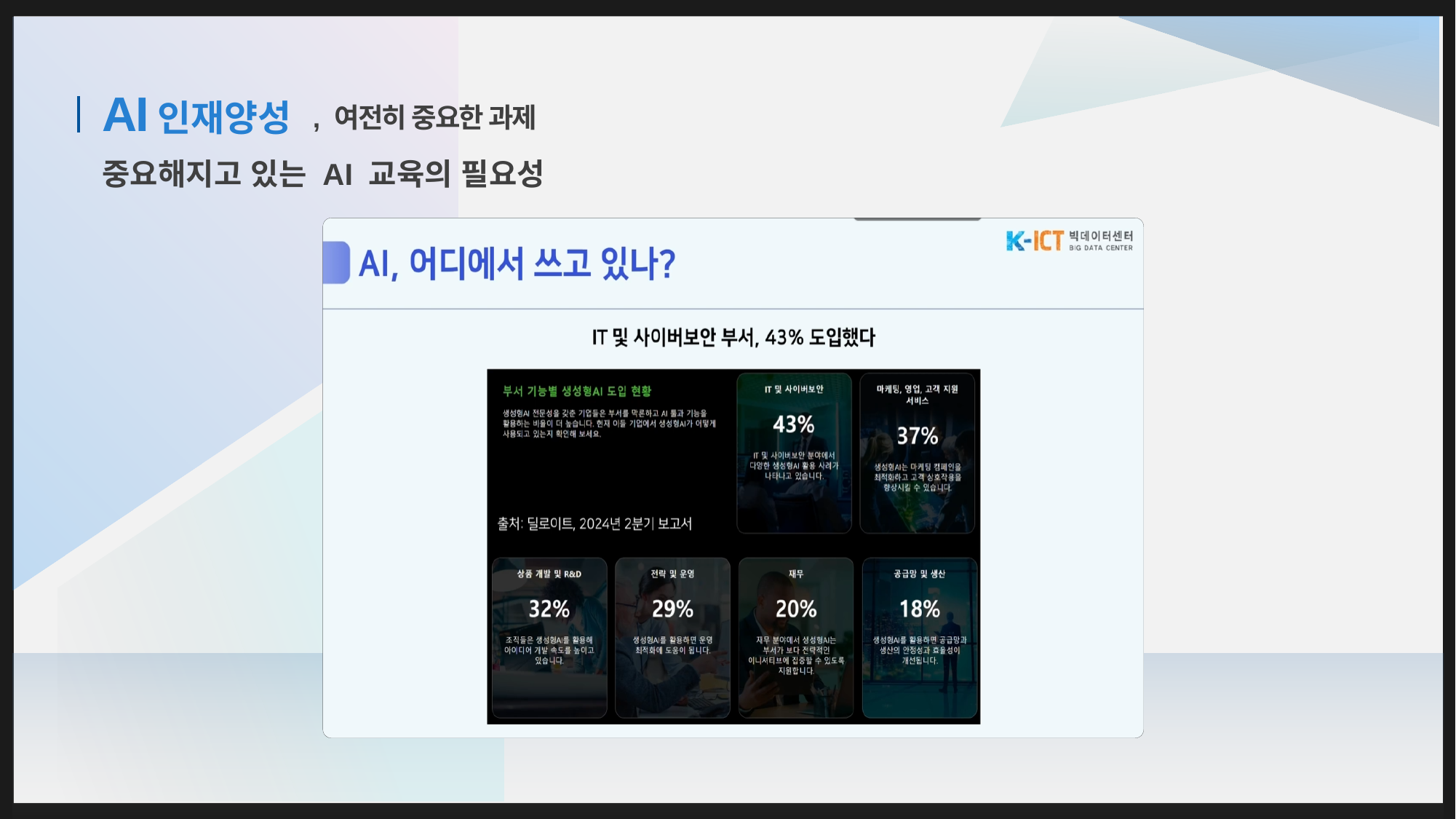

AI
# , 여전히 중요한 과제
인재양성
중요해지고 있는 AI 교육의 필요성